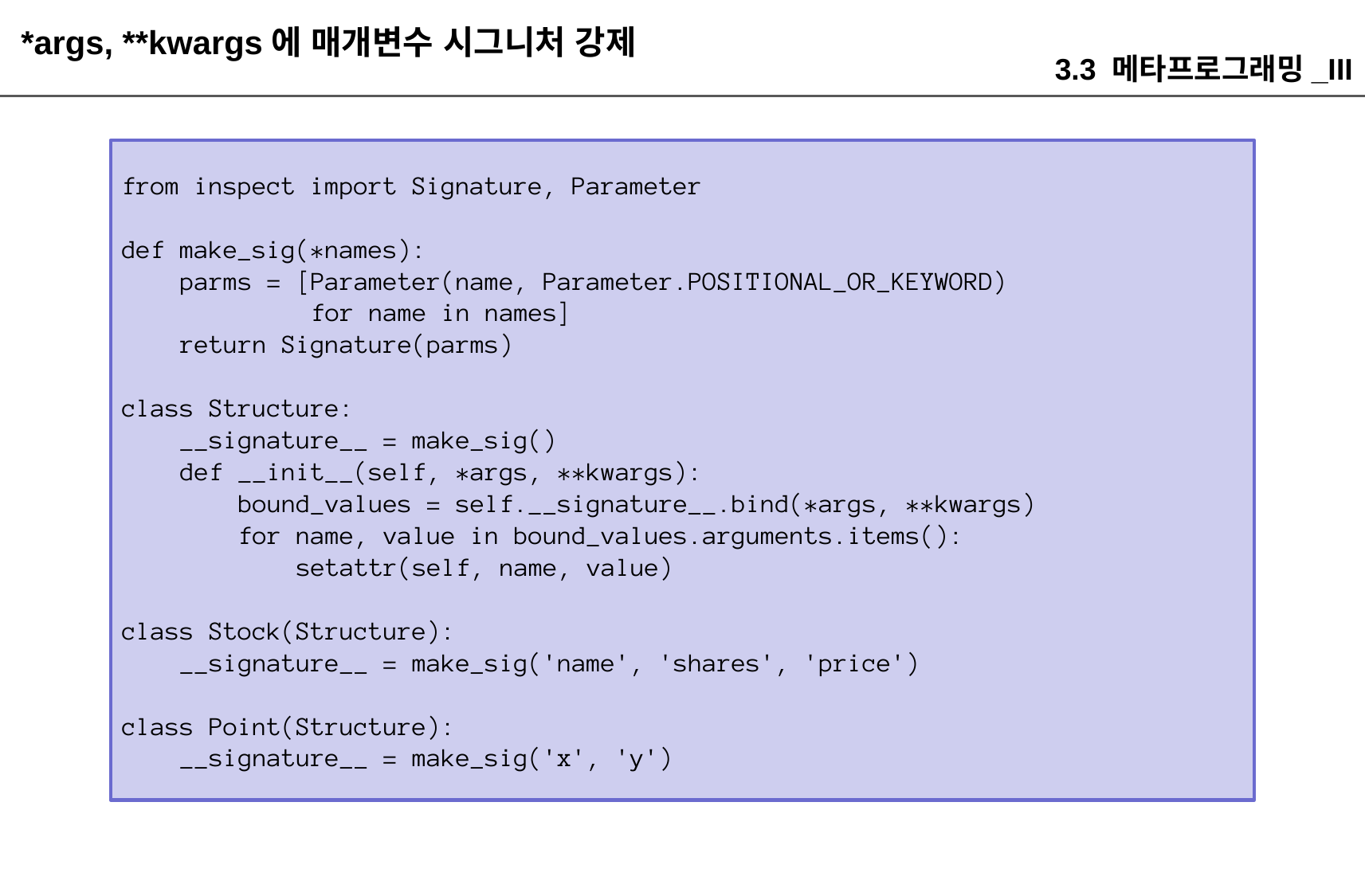

*args, **kwargs에 매개변수 시그니처 강제
3.3 메타프로그래밍_III
from inspect import Signature, Parameter

def make_sig(*names):
    parms = [Parameter(name, Parameter.POSITIONAL_OR_KEYWORD)
             for name in names]
    return Signature(parms)

class Structure:
    __signature__ = make_sig()
    def __init__(self, *args, **kwargs):
        bound_values = self.__signature__.bind(*args, **kwargs)
        for name, value in bound_values.arguments.items():
            setattr(self, name, value)

class Stock(Structure):
    __signature__ = make_sig('name', 'shares', 'price')

class Point(Structure):
    __signature__ = make_sig('x', 'y')